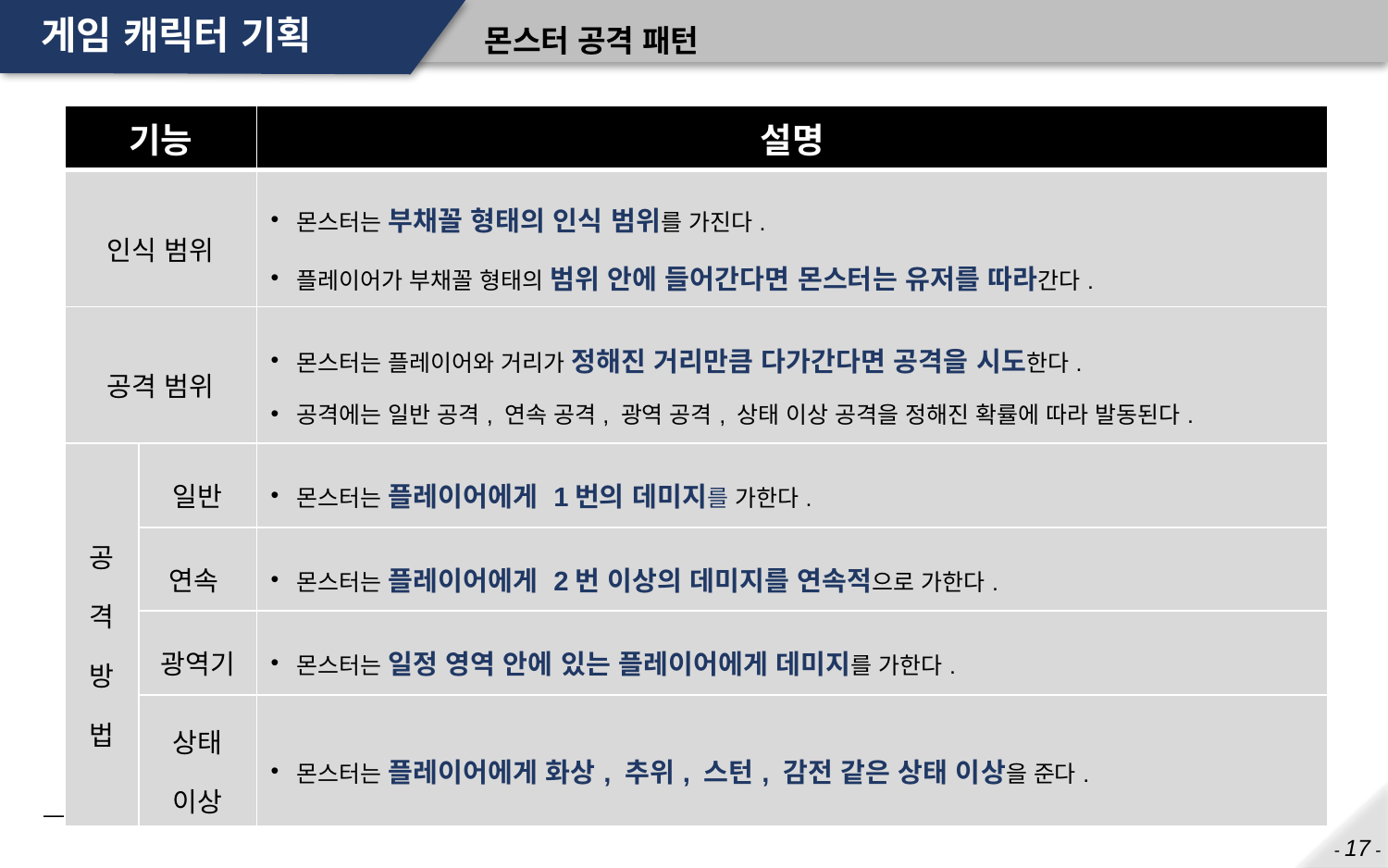

# 게임 캐릭터 기획
몬스터 공격 패턴
| 기능 |  | 설명 |
| --- | --- | --- |
| 인식 범위 |  | 몬스터는 부채꼴 형태의 인식 범위를 가진다. 플레이어가 부채꼴 형태의 범위 안에 들어간다면 몬스터는 유저를 따라간다. |
| 공격 범위 |  | 몬스터는 플레이어와 거리가 정해진 거리만큼 다가간다면 공격을 시도한다. 공격에는 일반 공격, 연속 공격, 광역 공격, 상태 이상 공격을 정해진 확률에 따라 발동된다. |
| 공격 방 법 | 일반 | 몬스터는 플레이어에게 1번의 데미지를 가한다. |
|  | 연속 | 몬스터는 플레이어에게 2번 이상의 데미지를 연속적으로 가한다. |
|  | 광역기 | 몬스터는 일정 영역 안에 있는 플레이어에게 데미지를 가한다. |
|  | 상태 이상 | 몬스터는 플레이어에게 화상, 추위, 스턴, 감전 같은 상태 이상을 준다. |